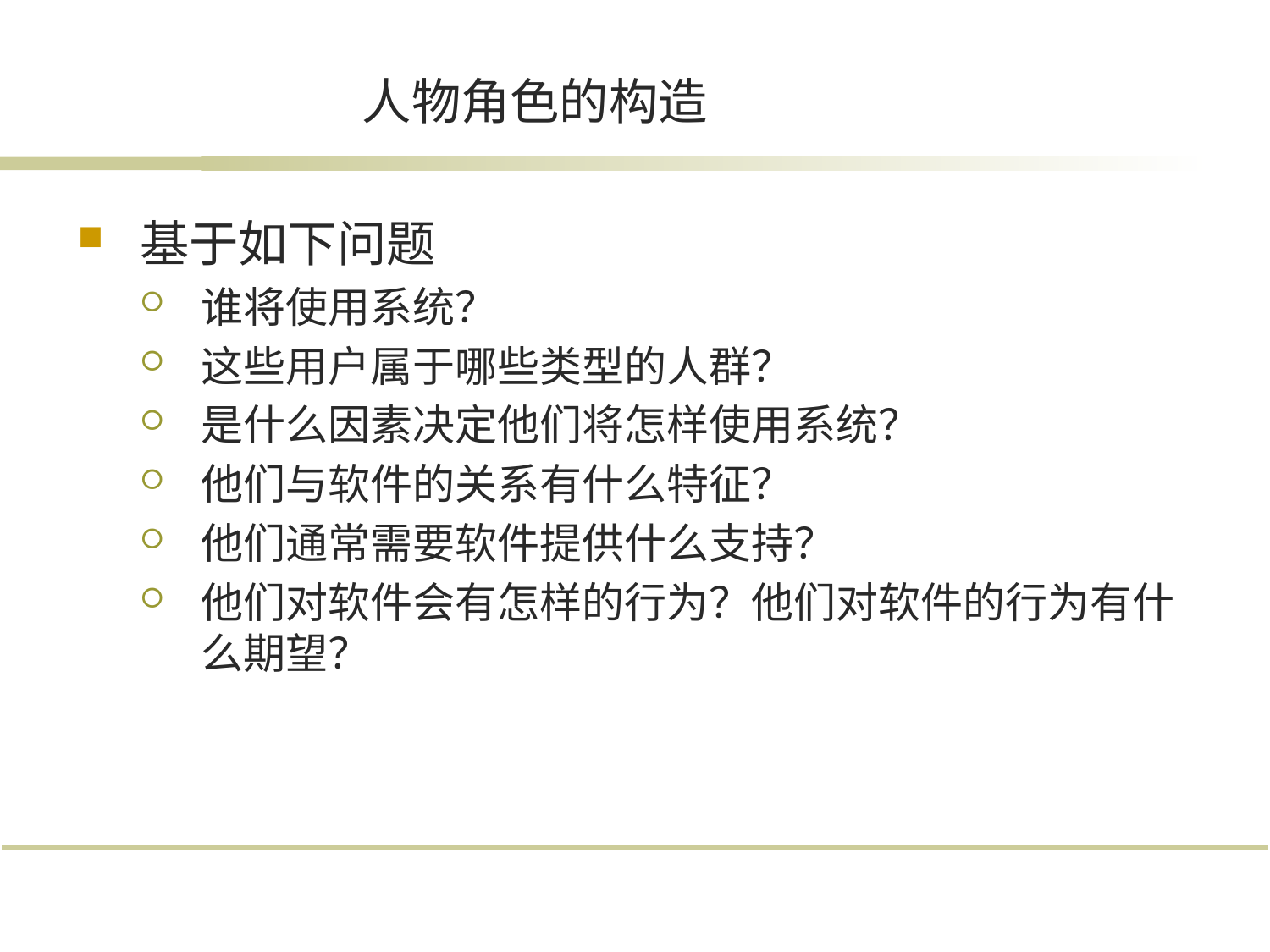

# 人物角色的构造
基于如下问题
谁将使用系统？
这些用户属于哪些类型的人群？
是什么因素决定他们将怎样使用系统？
他们与软件的关系有什么特征？
他们通常需要软件提供什么支持？
他们对软件会有怎样的行为？他们对软件的行为有什么期望？